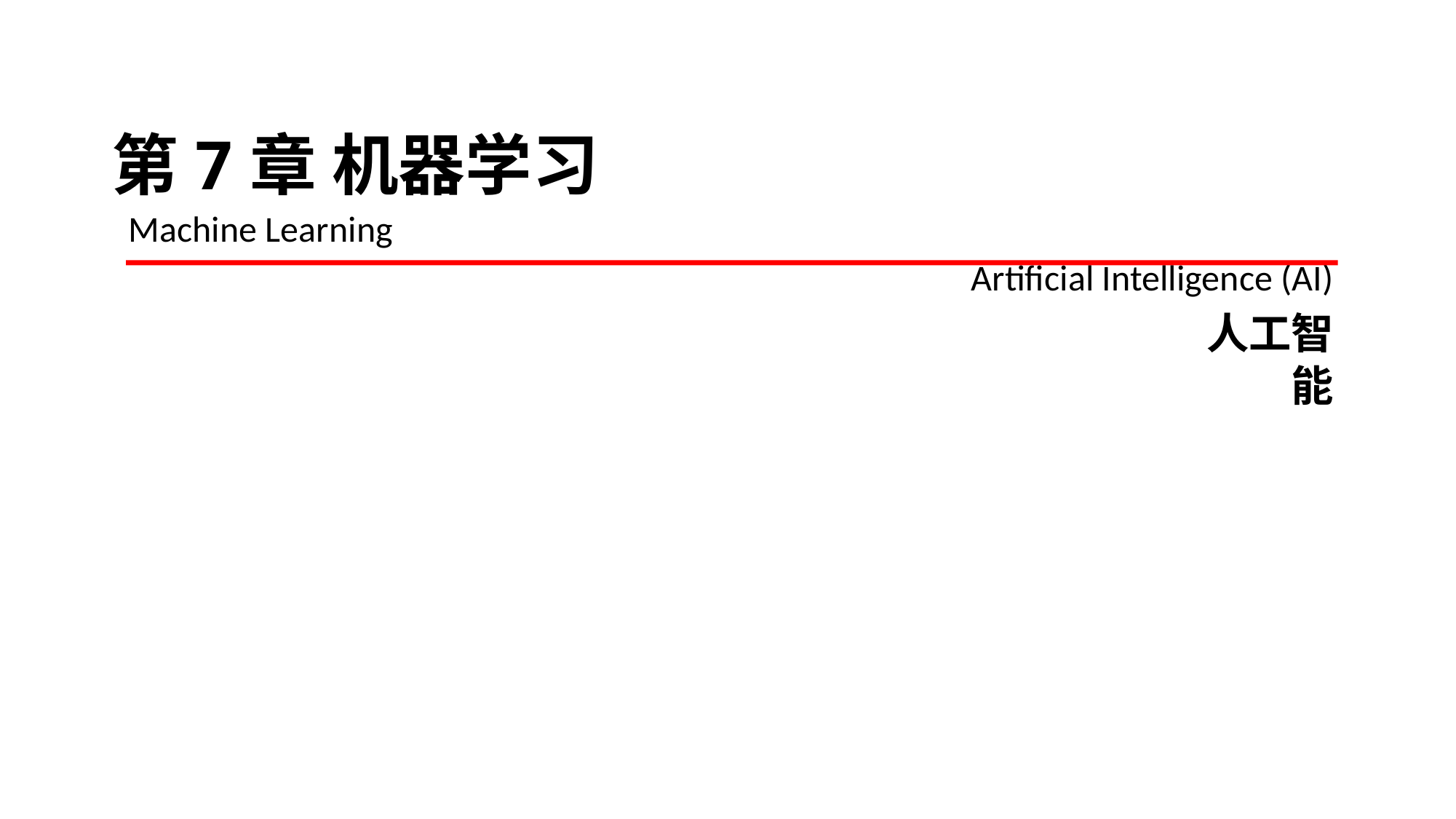

第7章 机器学习
# Machine Learning

  Artificial Intelligence (AI)
                         人工智能